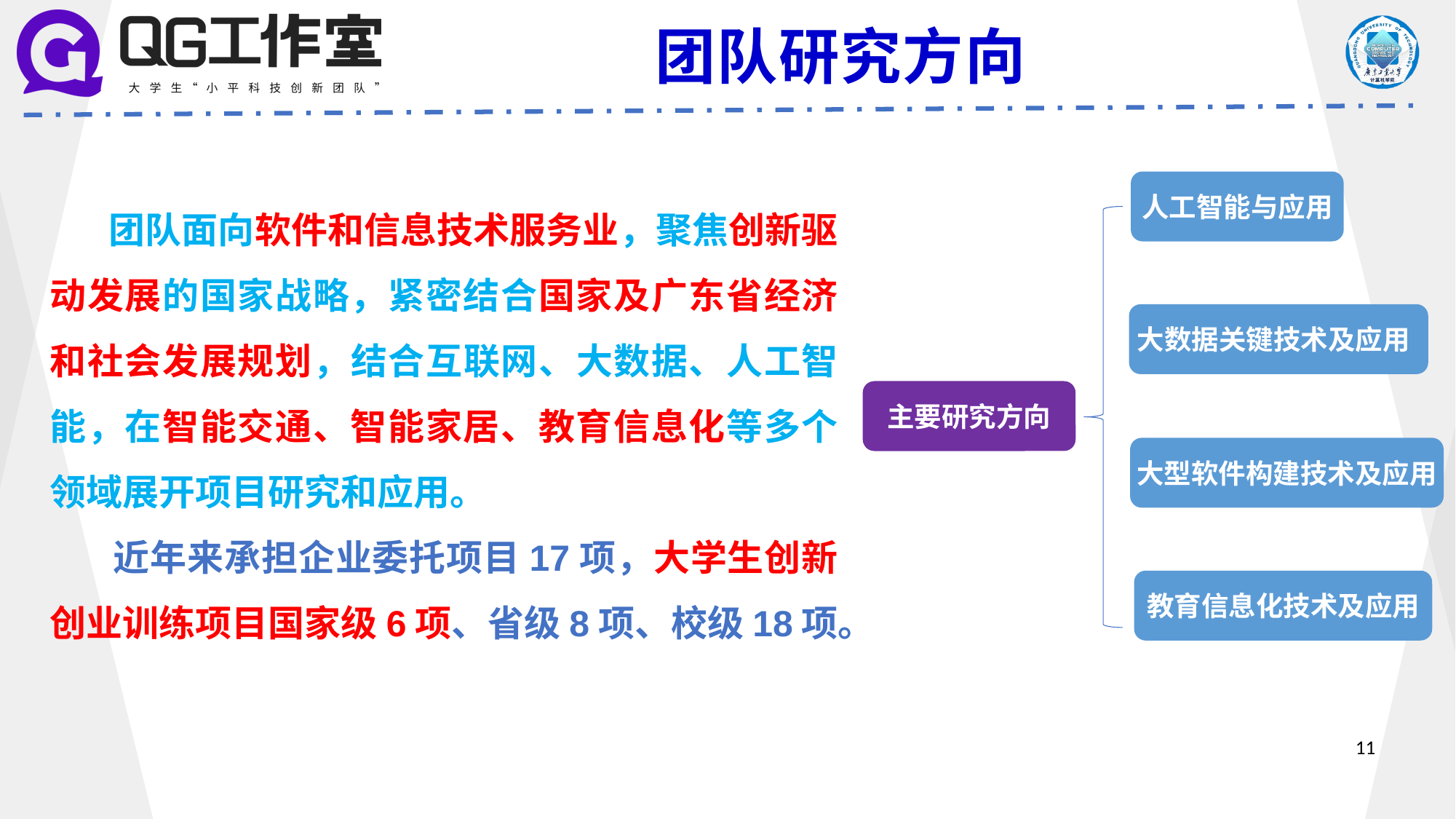

团队研究方向

人工智能与应用

大数据关键技术及应用

主要研究方向

大型软件构建技术及应用
大数据

教育信息化技术及应用
      团队面向软件和信息技术服务业，聚焦创新驱动发展的国家战略，紧密结合国家及广东省经济和社会发展规划，结合互联网、大数据、人工智能，在智能交通、智能家居、教育信息化等多个领域展开项目研究和应用。
      近年来承担企业委托项目17项，大学生创新创业训练项目国家级6项、省级8项、校级18项。